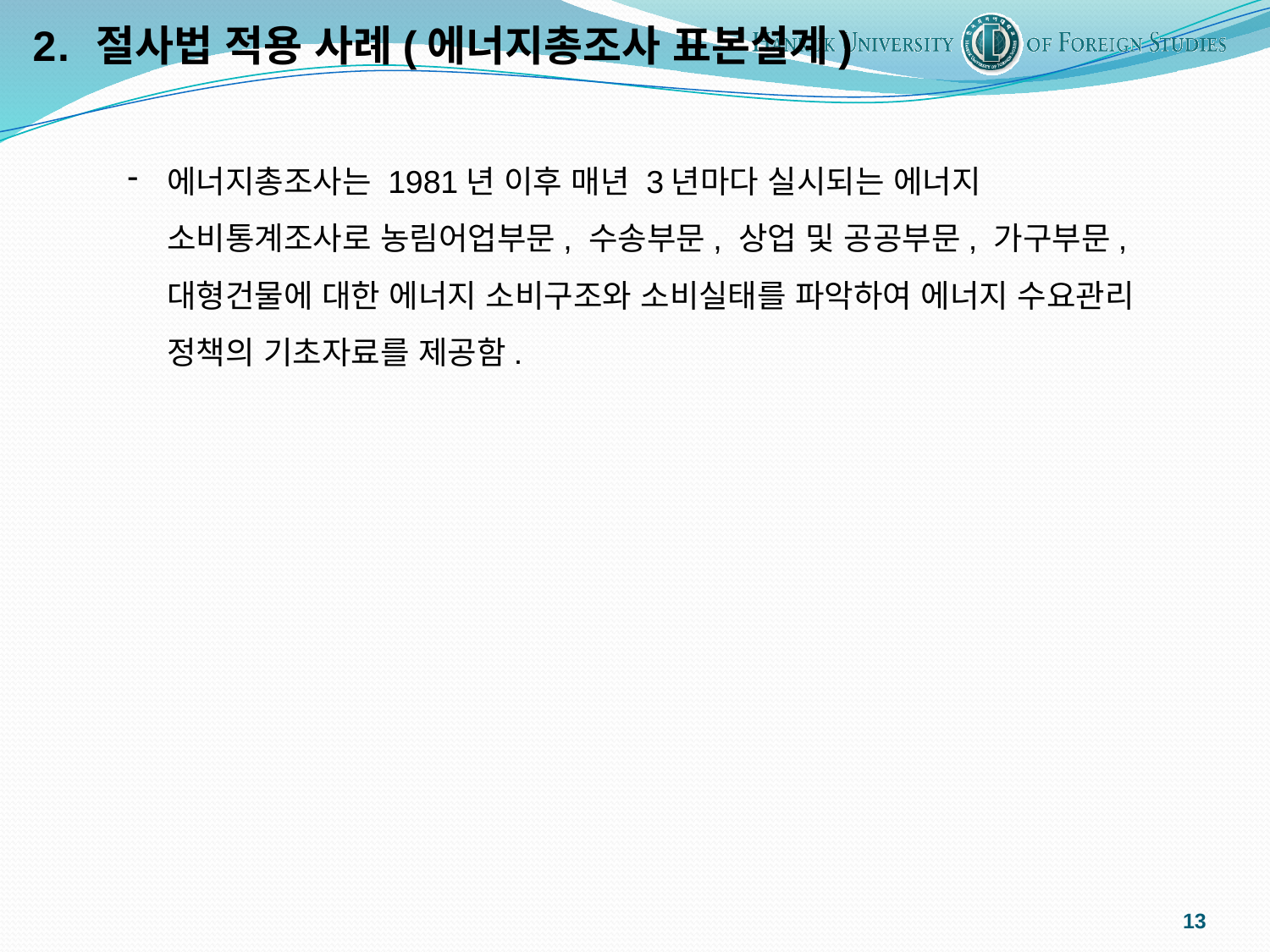

절사법 적용 사례(에너지총조사 표본설계)

에너지총조사는 1981년 이후 매년 3년마다 실시되는 에너지 소비통계조사로 농림어업부문, 수송부문, 상업 및 공공부문, 가구부문, 대형건물에 대한 에너지 소비구조와 소비실태를 파악하여 에너지 수요관리 정책의 기초자료를 제공함.

13